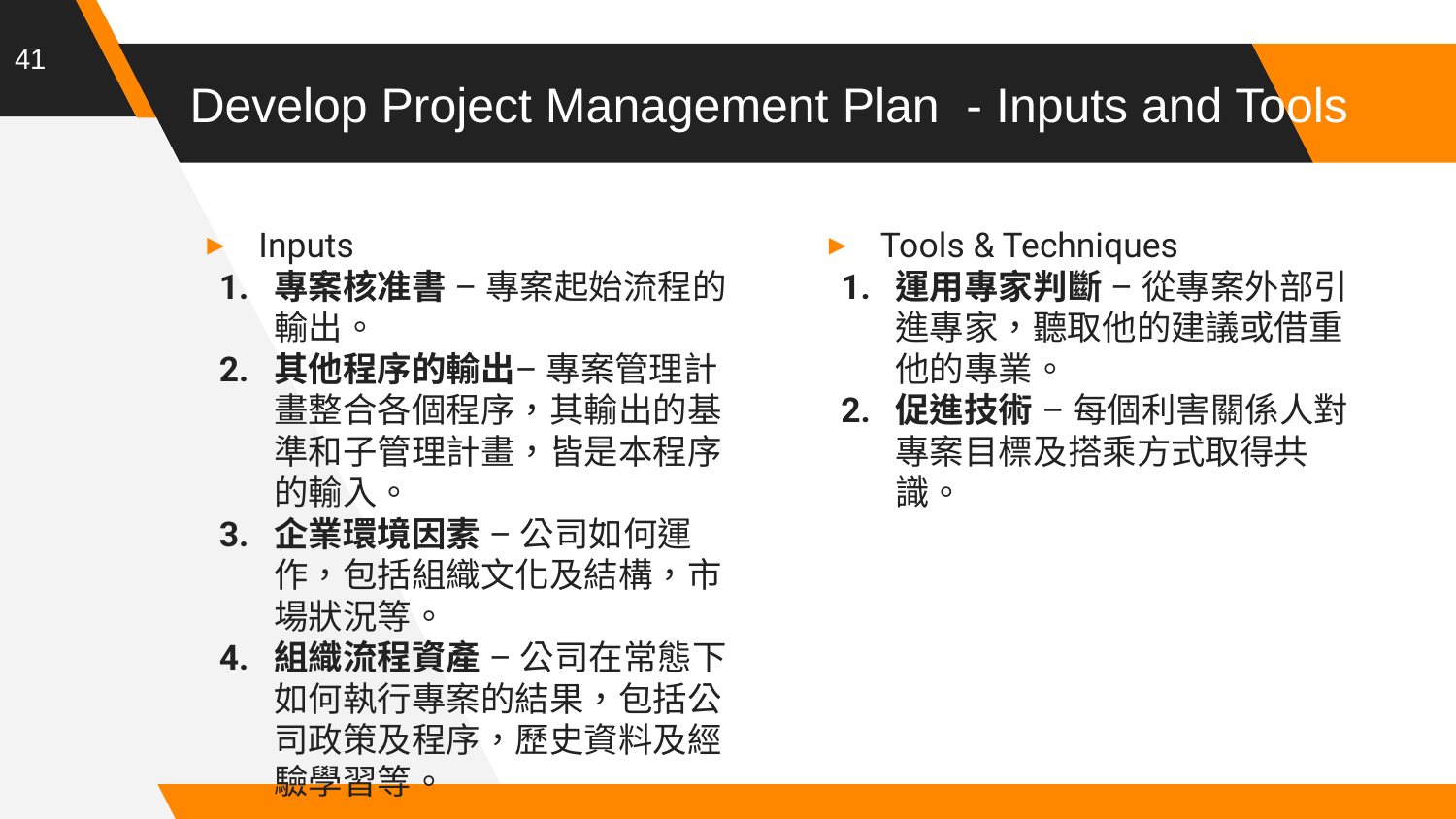

41
# Develop Project Management Plan  - Inputs and Tools
Inputs
專案核准書 – 專案起始流程的輸出。
其他程序的輸出– 專案管理計畫整合各個程序，其輸出的基準和子管理計畫，皆是本程序的輸入。
企業環境因素 – 公司如何運作，包括組織文化及結構，市場狀況等。
組織流程資產 – 公司在常態下如何執行專案的結果，包括公司政策及程序，歷史資料及經驗學習等。
Tools & Techniques
運用專家判斷 – 從專案外部引進專家，聽取他的建議或借重他的專業。
促進技術 – 每個利害關係人對專案目標及搭乘方式取得共識。